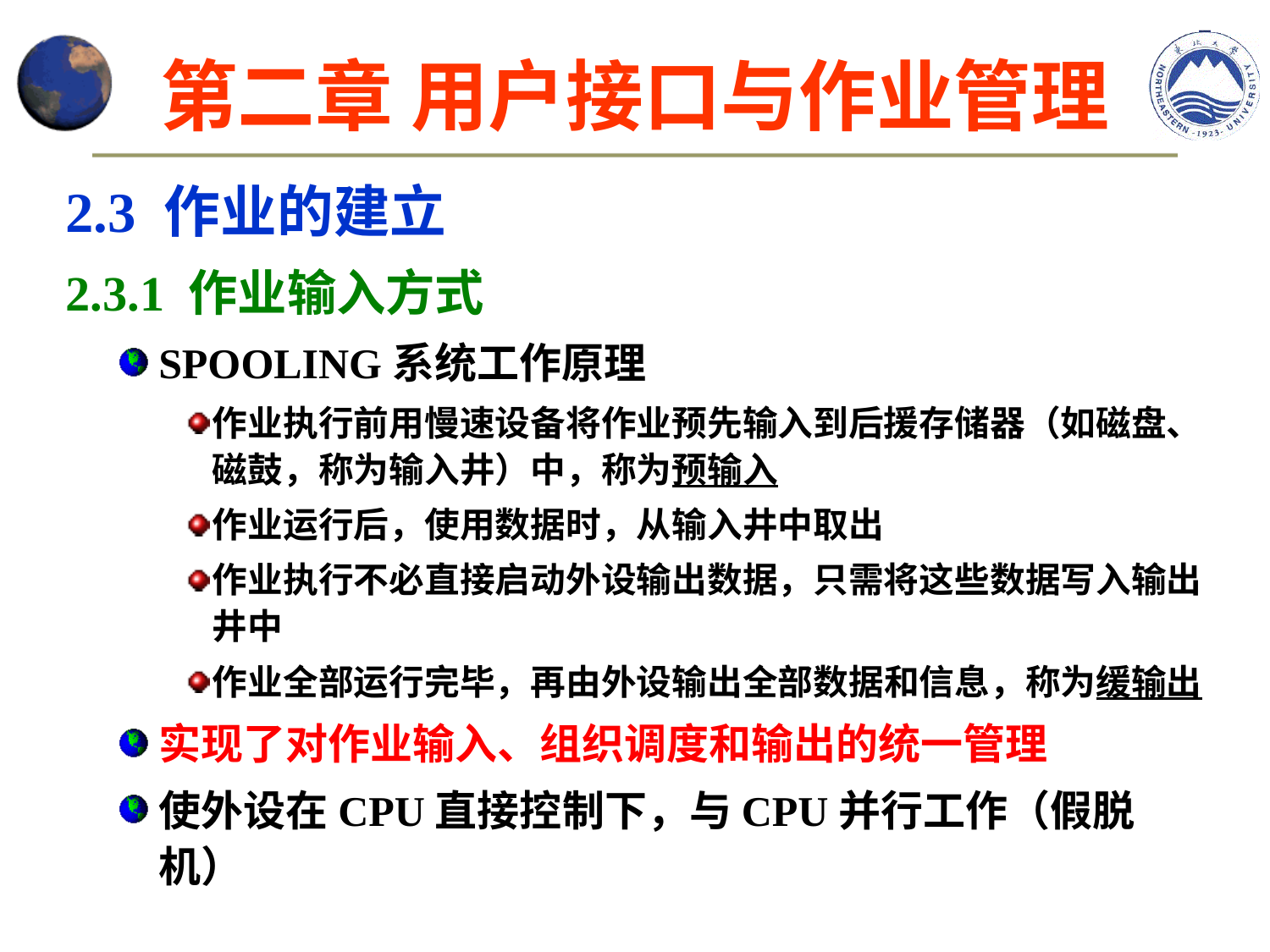

# 第二章 用户接口与作业管理
2.3 作业的建立
2.3.1 作业输入方式
SPOOLING系统工作原理
作业执行前用慢速设备将作业预先输入到后援存储器（如磁盘、磁鼓，称为输入井）中，称为预输入
作业运行后，使用数据时，从输入井中取出
作业执行不必直接启动外设输出数据，只需将这些数据写入输出井中
作业全部运行完毕，再由外设输出全部数据和信息，称为缓输出
实现了对作业输入、组织调度和输出的统一管理
使外设在CPU直接控制下，与CPU并行工作（假脱机）